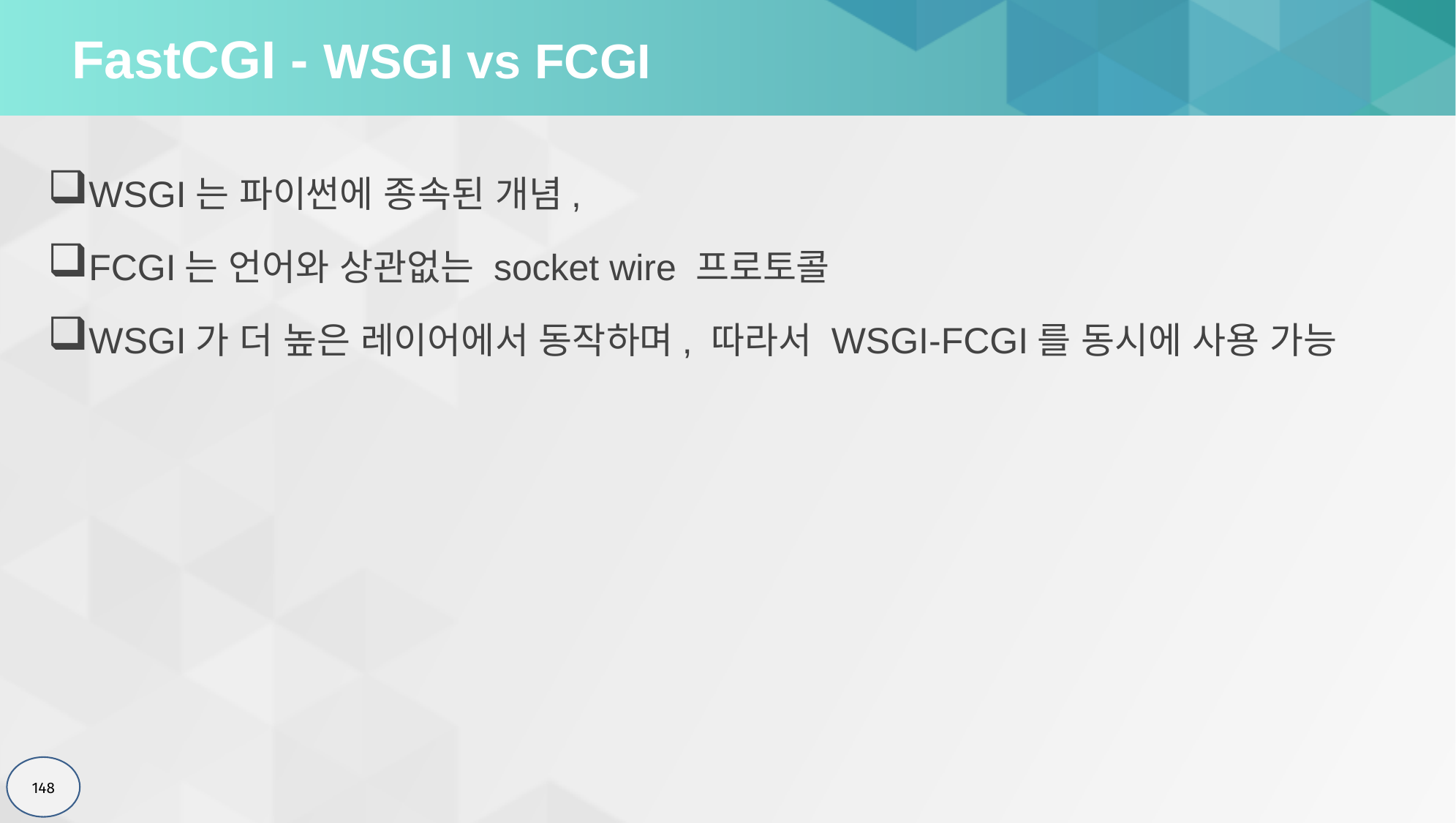

# FastCGI - WSGI vs FCGI
WSGI는 파이썬에 종속된 개념,
FCGI는 언어와 상관없는 socket wire 프로토콜
WSGI가 더 높은 레이어에서 동작하며, 따라서 WSGI-FCGI를 동시에 사용 가능